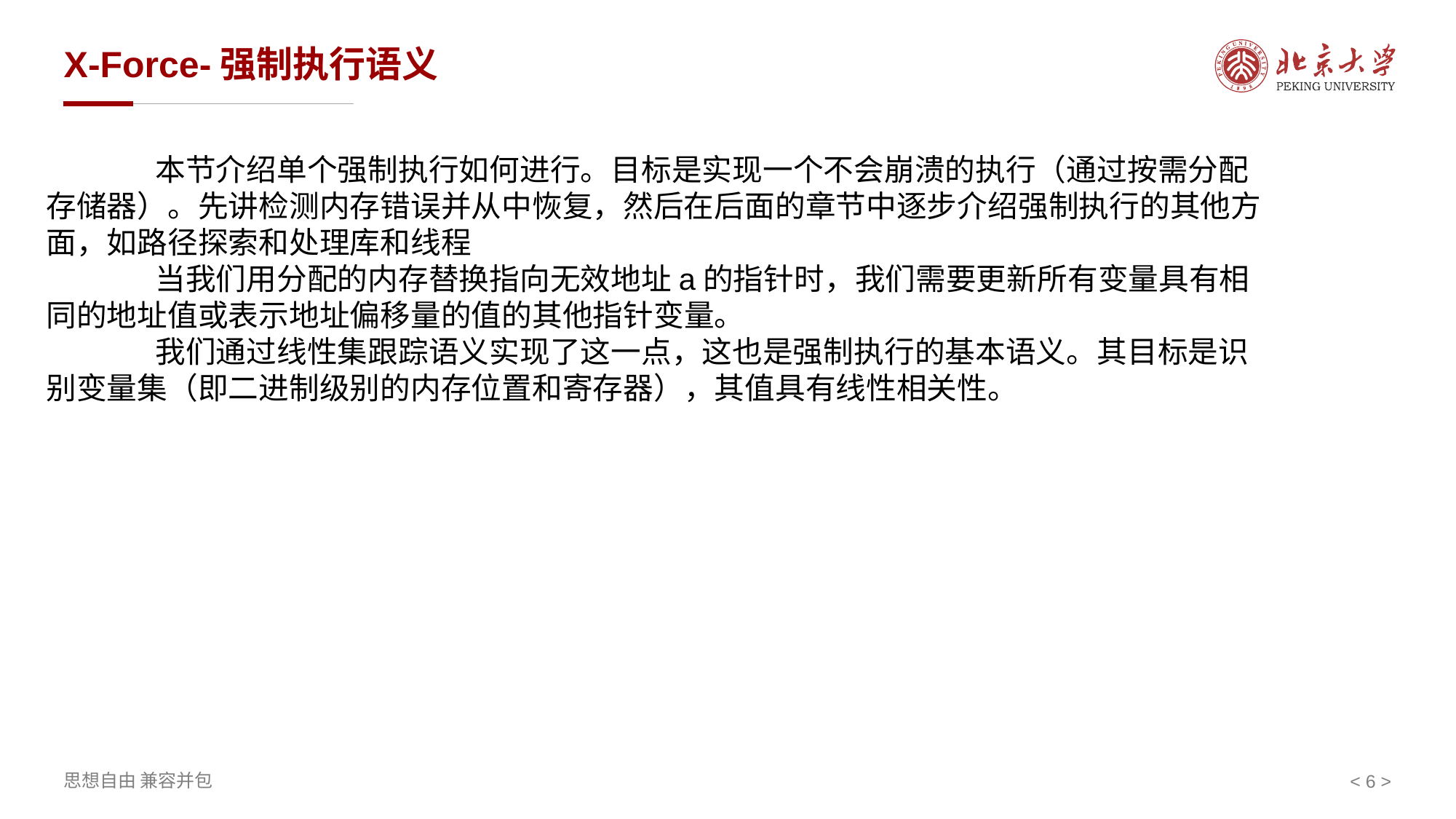

# X-Force-强制执行语义
	本节介绍单个强制执行如何进行。目标是实现一个不会崩溃的执行（通过按需分配存储器）。先讲检测内存错误并从中恢复，然后在后面的章节中逐步介绍强制执行的其他方面，如路径探索和处理库和线程
	当我们用分配的内存替换指向无效地址a的指针时，我们需要更新所有变量具有相同的地址值或表示地址偏移量的值的其他指针变量。
	我们通过线性集跟踪语义实现了这一点，这也是强制执行的基本语义。其目标是识别变量集（即二进制级别的内存位置和寄存器），其值具有线性相关性。
< 6 >